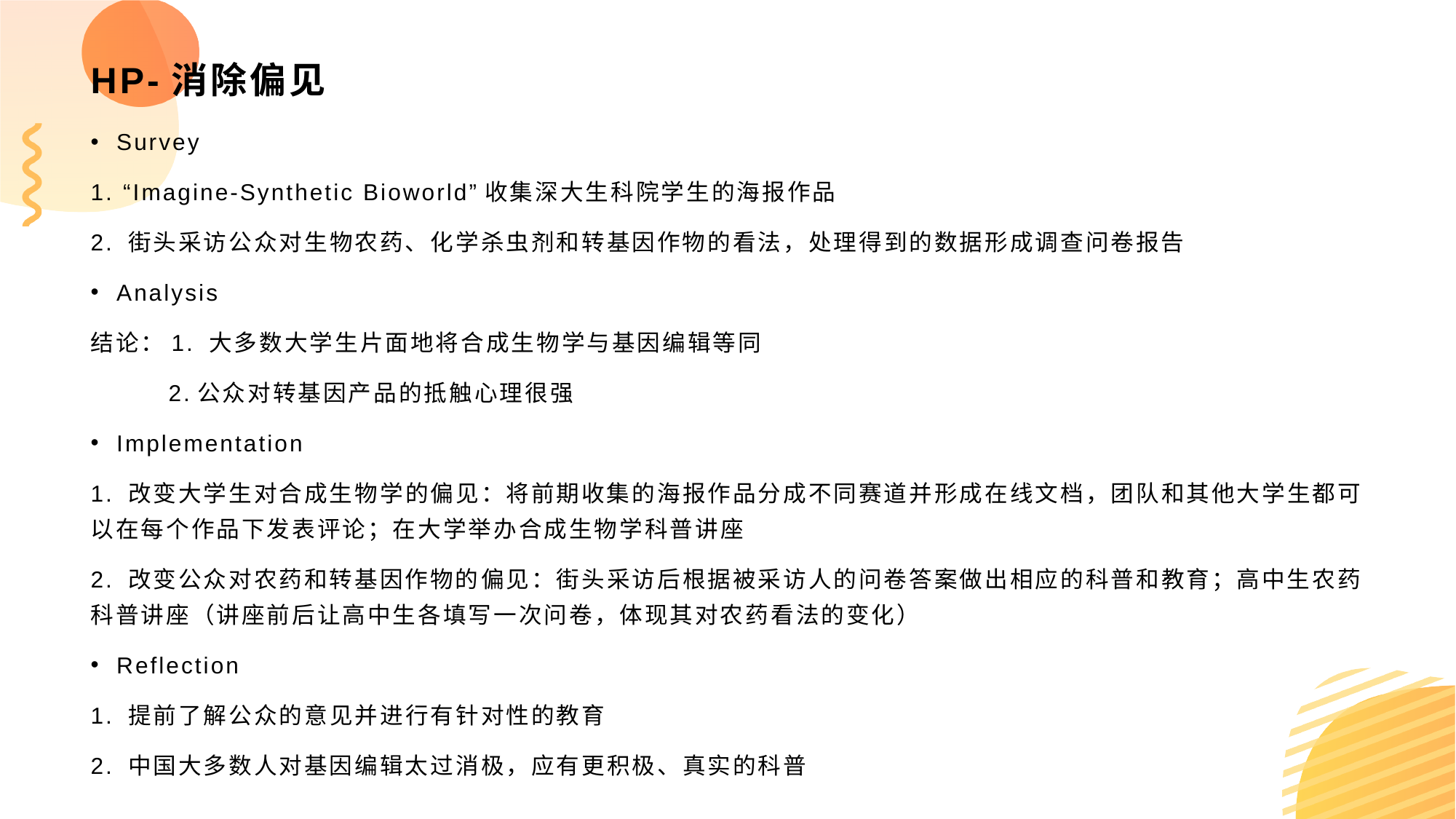

# HP-消除偏见
Survey
1. “Imagine-Synthetic Bioworld”收集深大生科院学生的海报作品
2. 街头采访公众对生物农药、化学杀虫剂和转基因作物的看法，处理得到的数据形成调查问卷报告
Analysis
结论：1. 大多数大学生片面地将合成生物学与基因编辑等同
         2.公众对转基因产品的抵触心理很强
Implementation
1. 改变大学生对合成生物学的偏见：将前期收集的海报作品分成不同赛道并形成在线文档，团队和其他大学生都可以在每个作品下发表评论；在大学举办合成生物学科普讲座
2. 改变公众对农药和转基因作物的偏见：街头采访后根据被采访人的问卷答案做出相应的科普和教育；高中生农药科普讲座（讲座前后让高中生各填写一次问卷，体现其对农药看法的变化）
Reflection
1. 提前了解公众的意见并进行有针对性的教育
2. 中国大多数人对基因编辑太过消极，应有更积极、真实的科普